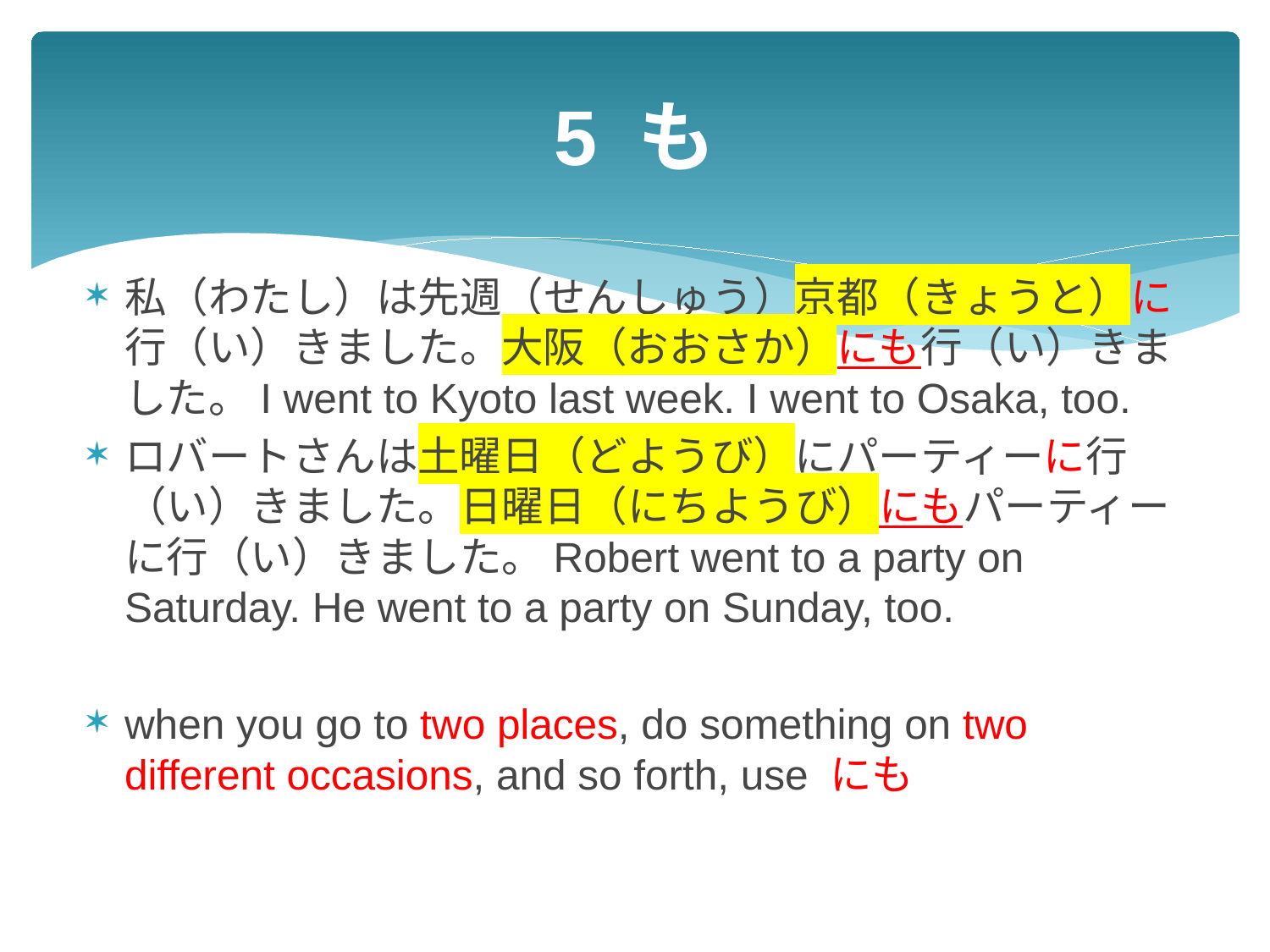

# 5 も
私（わたし）は先週（せんしゅう）京都（きょうと）に行（い）きました。大阪（おおさか）にも行（い）きました。I went to Kyoto last week. I went to Osaka, too.
ロバートさんは土曜日（どようび）にパーティーに行（い）きました。日曜日（にちようび）にもパーティーに行（い）きました。Robert went to a party on Saturday. He went to a party on Sunday, too.

when you go to two places, do something on two different occasions, and so forth, use にも